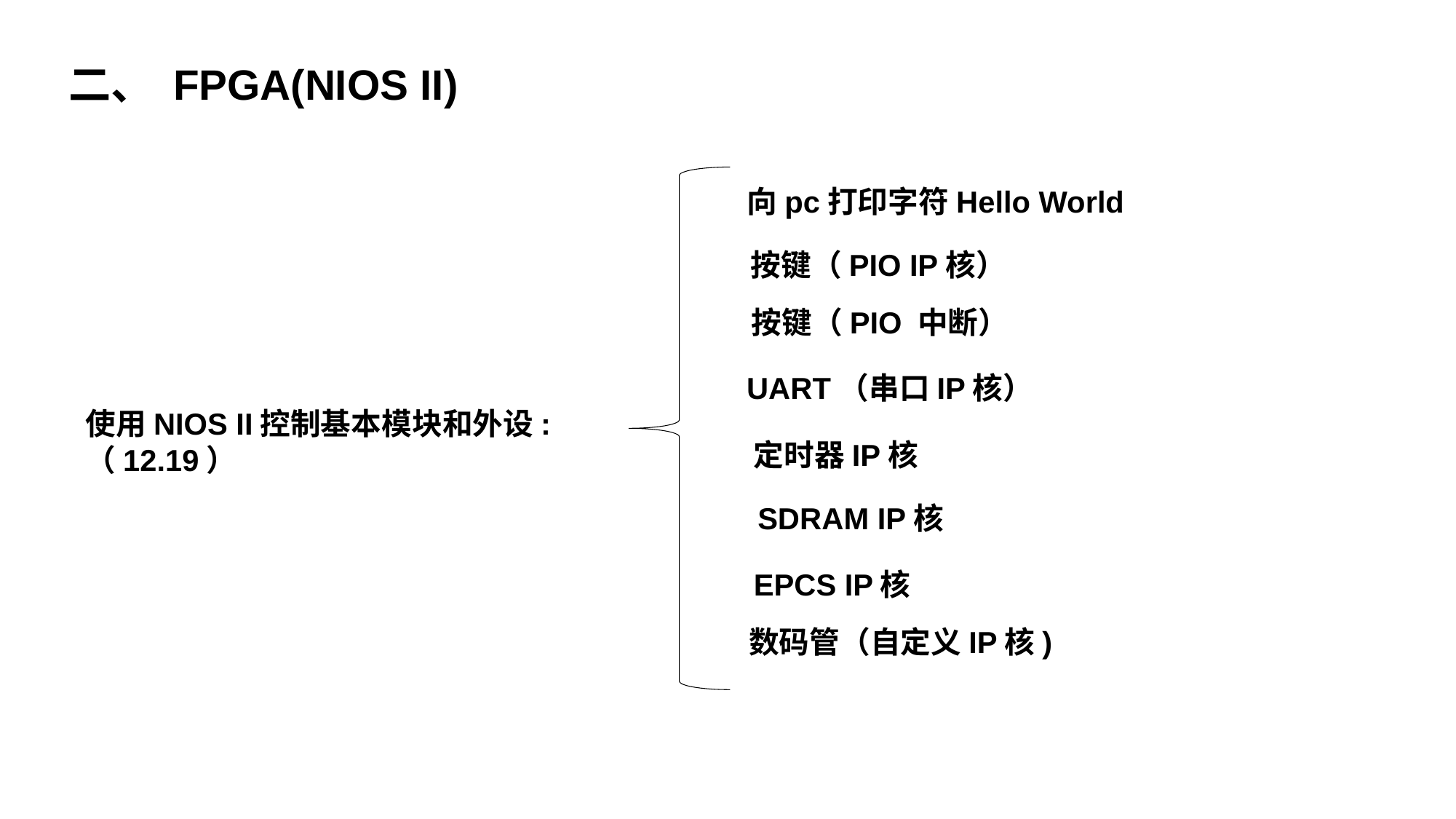

二、 FPGA(NIOS II)

向pc打印字符Hello World
按键（PIO IP核）
按键（PIO 中断）
UART（串口IP核）
使用NIOS II控制基本模块和外设:
（12.19）
定时器IP核
SDRAM IP核
EPCS IP核
数码管（自定义IP核)